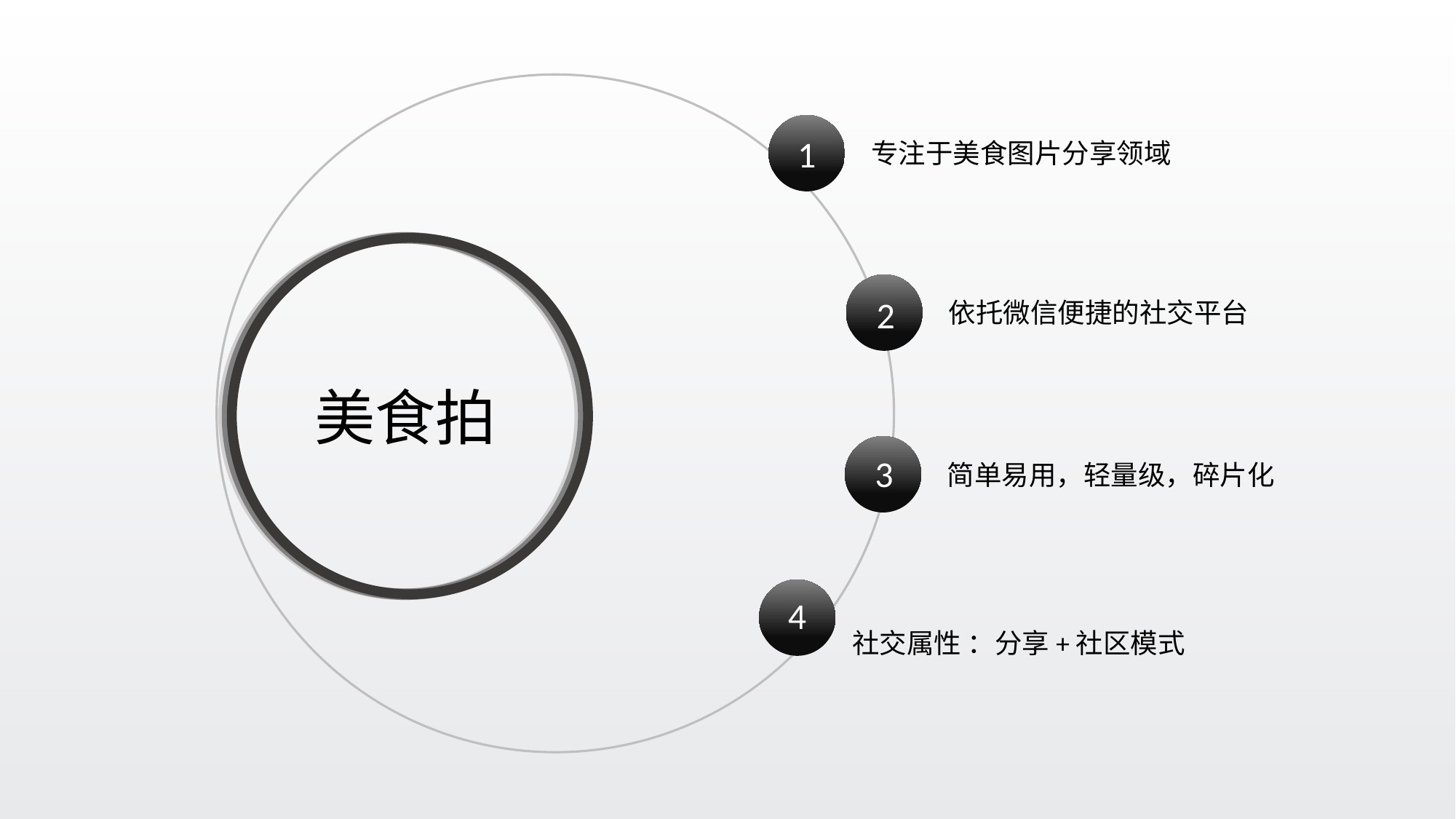

1
专注于美食图片分享领域

2
依托微信便捷的社交平台
美食拍

3
简单易用，轻量级，碎片化

4
社交属性 ：分享+社区模式